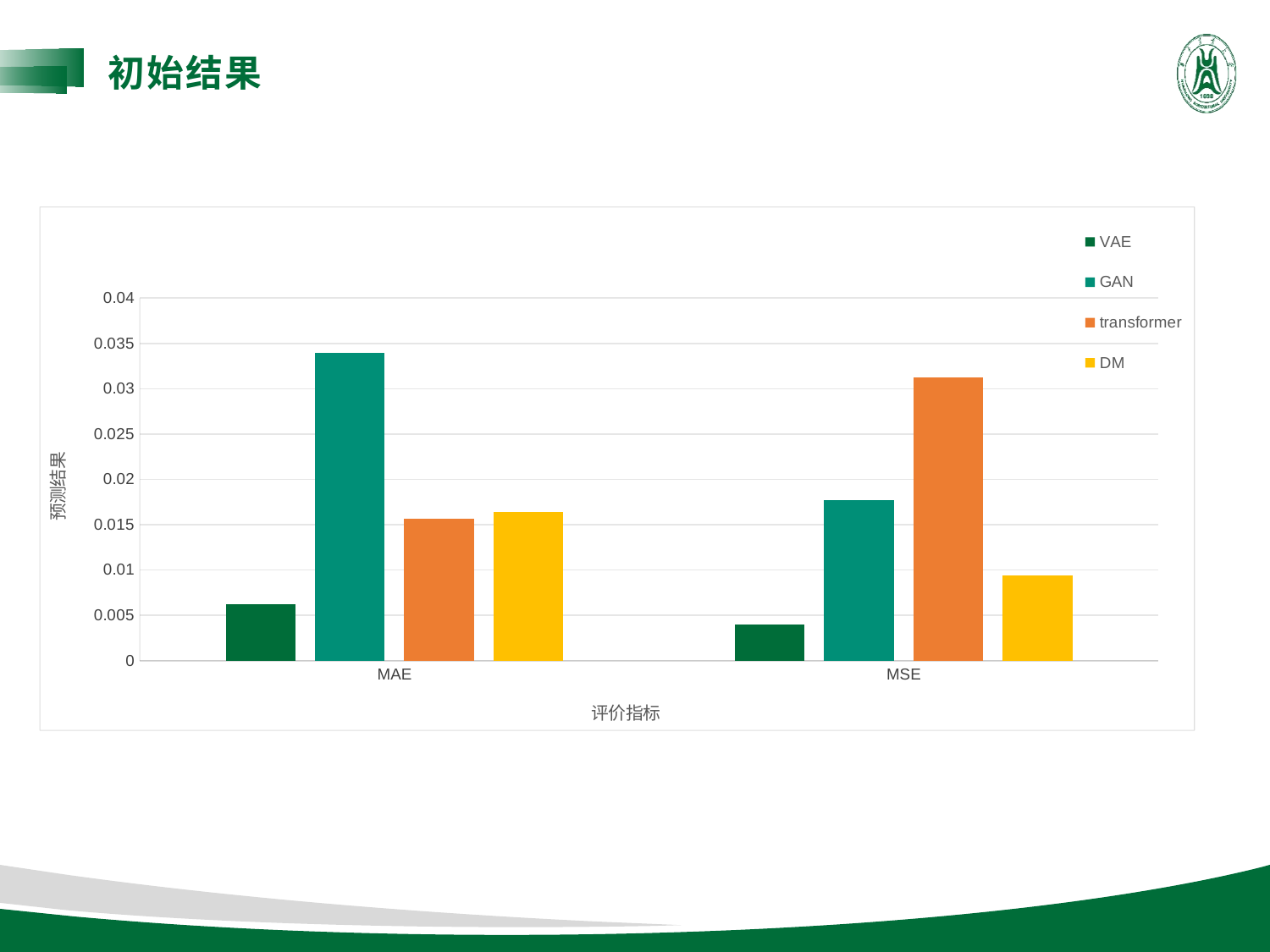

初始结果

### Chart

| Category | VAE | GAN | transformer | DM |
|---|---|---|---|---|
| MAE | 0.0062 | 0.034 | 0.0157 | 0.0164 |
| MSE | 0.004 | 0.0177 | 0.03124 | 0.0094 |
19